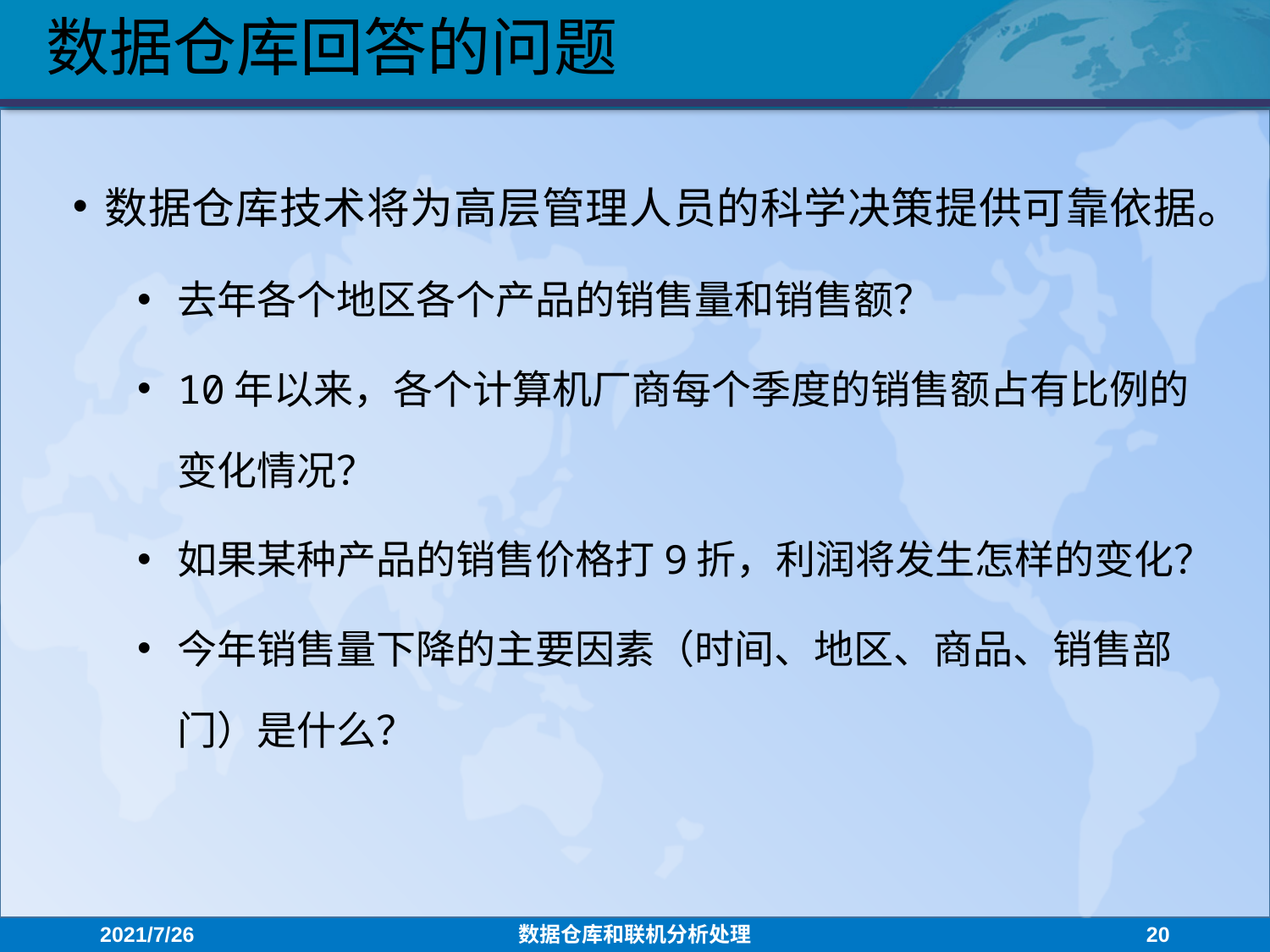

数据仓库回答的问题
数据仓库技术将为高层管理人员的科学决策提供可靠依据。
去年各个地区各个产品的销售量和销售额？
10年以来，各个计算机厂商每个季度的销售额占有比例的变化情况？
如果某种产品的销售价格打9折，利润将发生怎样的变化？
今年销售量下降的主要因素（时间、地区、商品、销售部门）是什么？
2021/7/26
数据仓库和联机分析处理
20